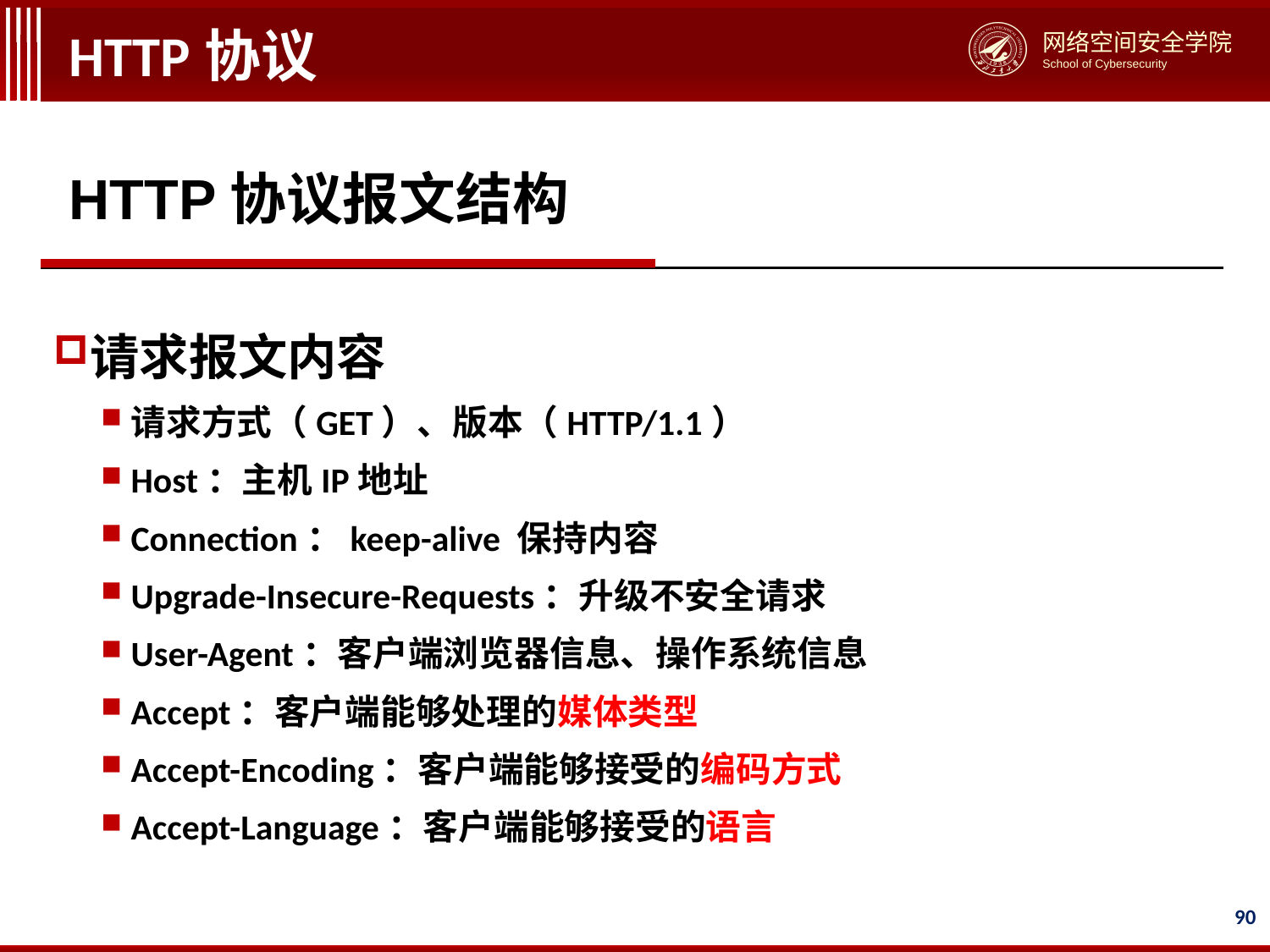

# HTTP协议
HTTP协议报文结构

请求报文内容
请求方式（GET）、版本（HTTP/1.1）
Host：主机IP地址
Connection：keep-alive 保持内容
Upgrade-Insecure-Requests：升级不安全请求
User-Agent：客户端浏览器信息、操作系统信息
Accept：客户端能够处理的媒体类型
Accept-Encoding：客户端能够接受的编码方式
Accept-Language：客户端能够接受的语言